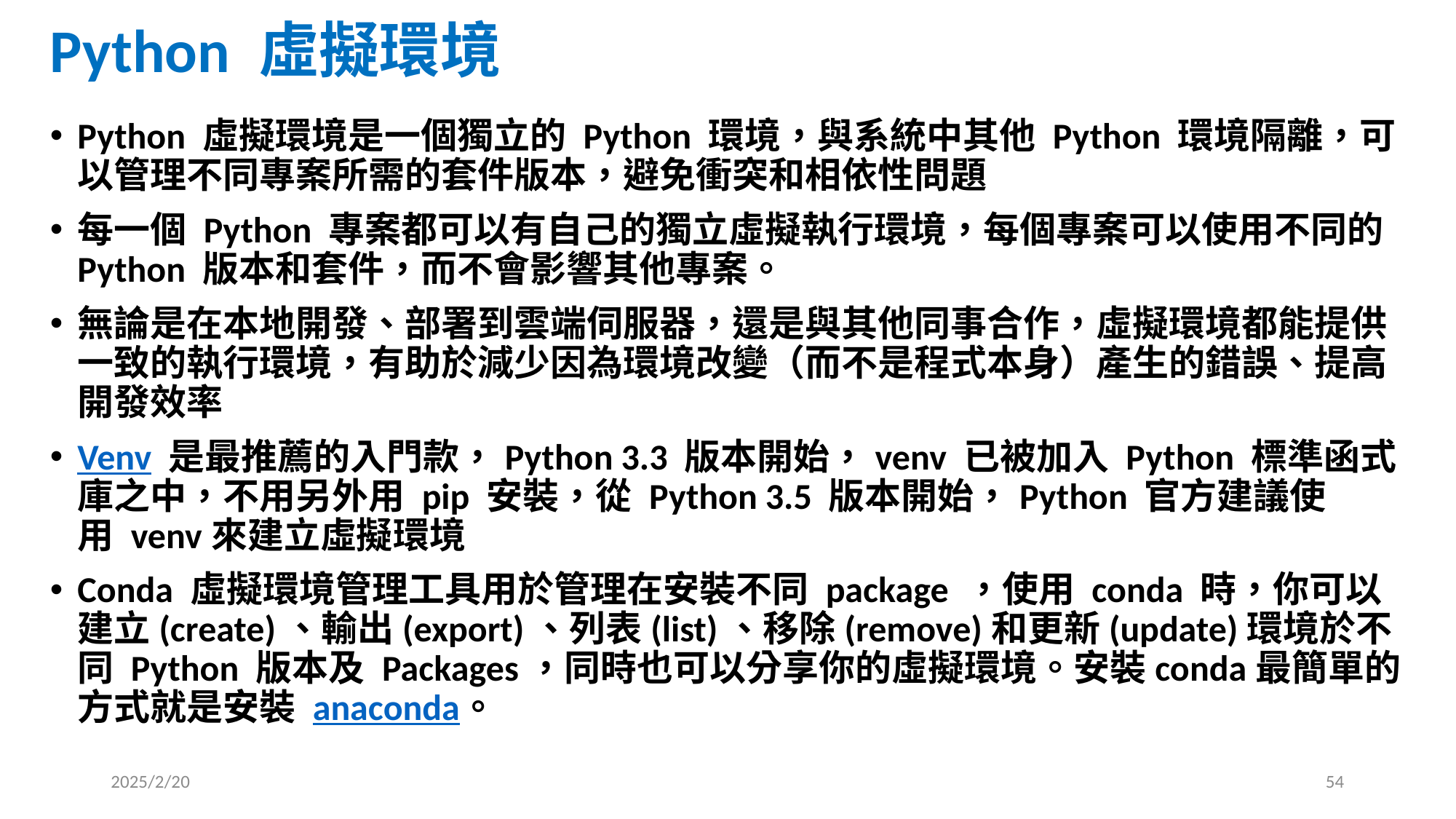

# Python 虛擬環境
Python 虛擬環境是一個獨立的 Python 環境，與系統中其他 Python 環境隔離，可以管理不同專案所需的套件版本，避免衝突和相依性問題
每一個 Python 專案都可以有自己的獨立虛擬執行環境，每個專案可以使用不同的 Python 版本和套件，而不會影響其他專案。
無論是在本地開發、部署到雲端伺服器，還是與其他同事合作，虛擬環境都能提供一致的執行環境，有助於減少因為環境改變（而不是程式本身）產生的錯誤、提高開發效率
Venv 是最推薦的入門款，Python 3.3 版本開始，venv 已被加入 Python 標準函式庫之中，不用另外用 pip 安裝，從 Python 3.5 版本開始，Python 官方建議使用 venv來建立虛擬環境
Conda 虛擬環境管理工具用於管理在安裝不同 package ，使用 conda 時，你可以建立(create)、輸出(export)、列表(list)、移除(remove)和更新(update)環境於不同 Python 版本及 Packages，同時也可以分享你的虛擬環境。安裝conda最簡單的方式就是安裝 anaconda。

2025/2/20
54